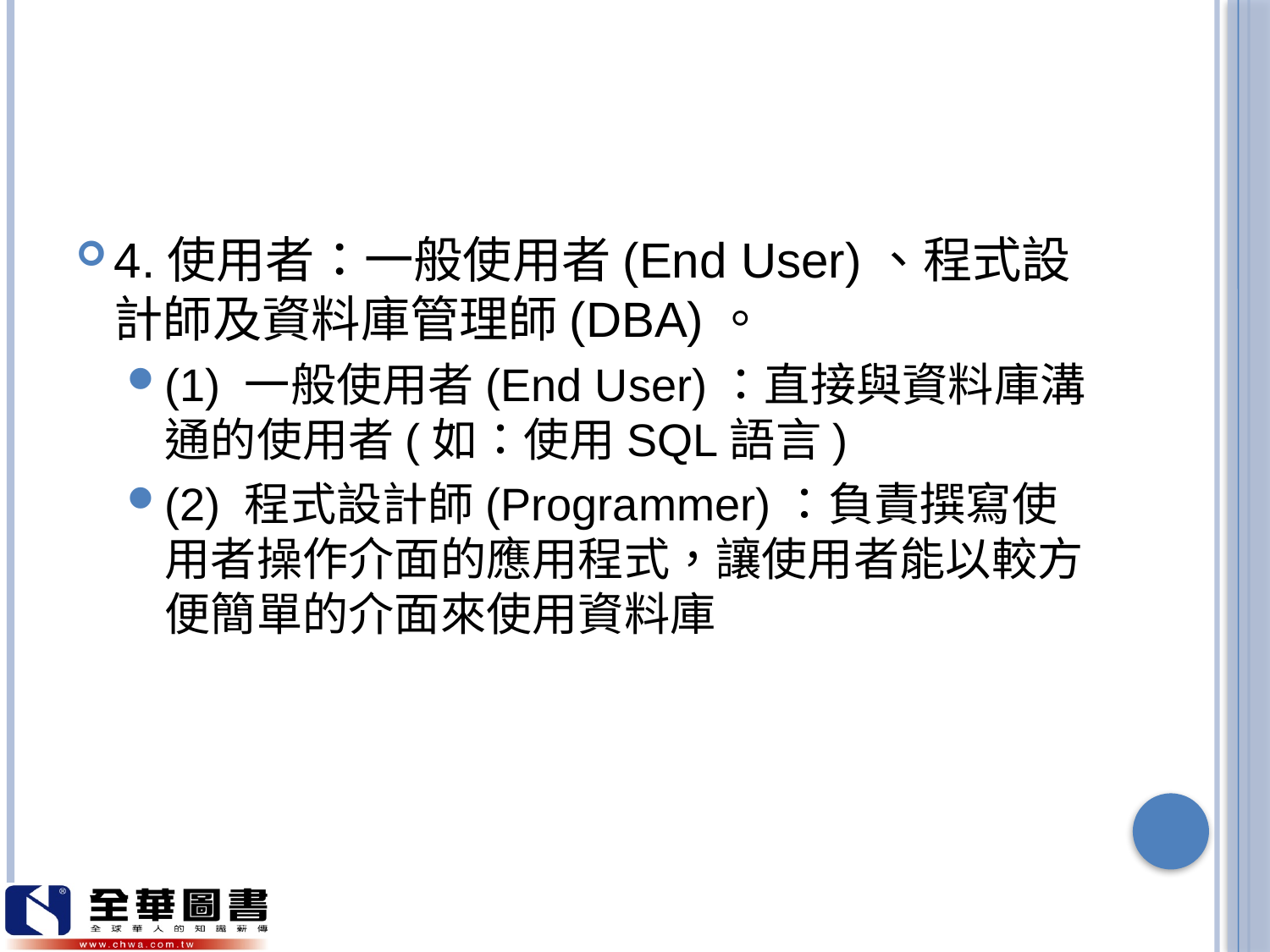

#
4.使用者：一般使用者(End User)、程式設計師及資料庫管理師(DBA)。
(1) 一般使用者(End User)：直接與資料庫溝通的使用者(如：使用SQL語言)
(2) 程式設計師(Programmer)：負責撰寫使用者操作介面的應用程式，讓使用者能以較方便簡單的介面來使用資料庫